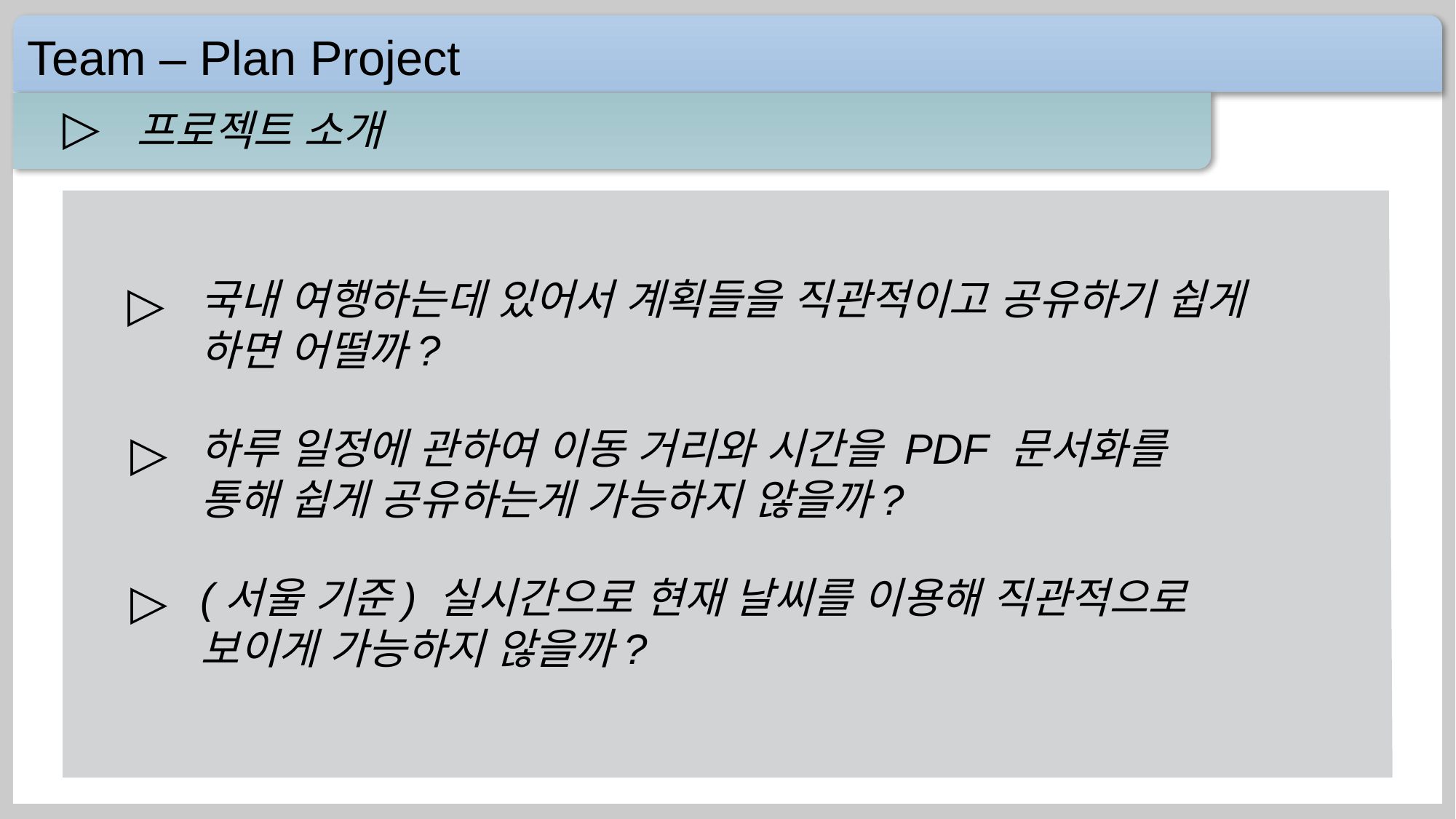

프로젝트 소개

▷
국내 여행하는데 있어서 계획들을 직관적이고 공유하기 쉽게 하면 어떨까?
▷
하루 일정에 관하여 이동 거리와 시간을 PDF 문서화를 통해 쉽게 공유하는게 가능하지 않을까?
▷
(서울 기준) 실시간으로 현재 날씨를 이용해 직관적으로 보이게 가능하지 않을까?